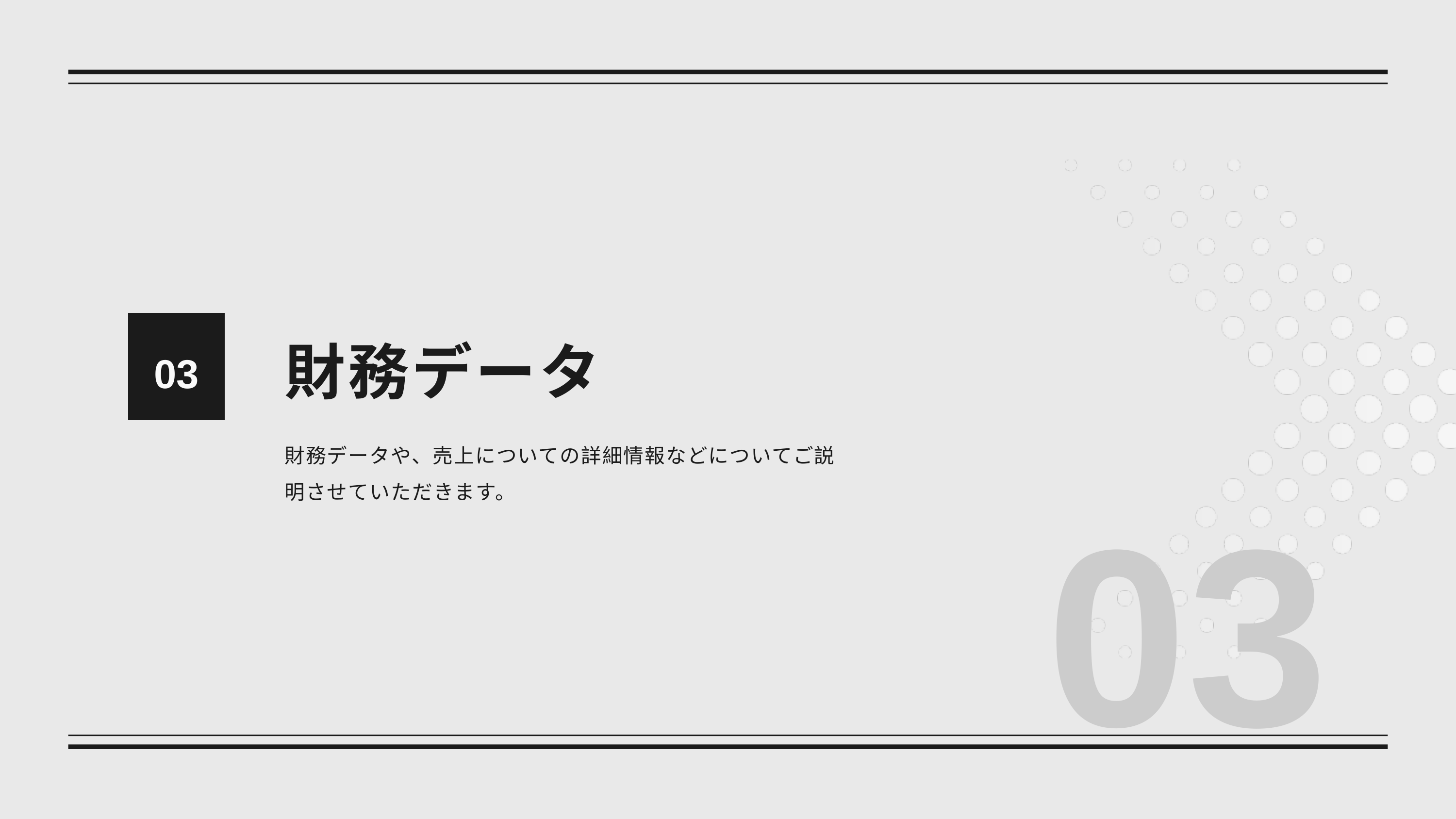

財務データ
03
財務データや、売上についての詳細情報などについてご説明させていただきます。
03